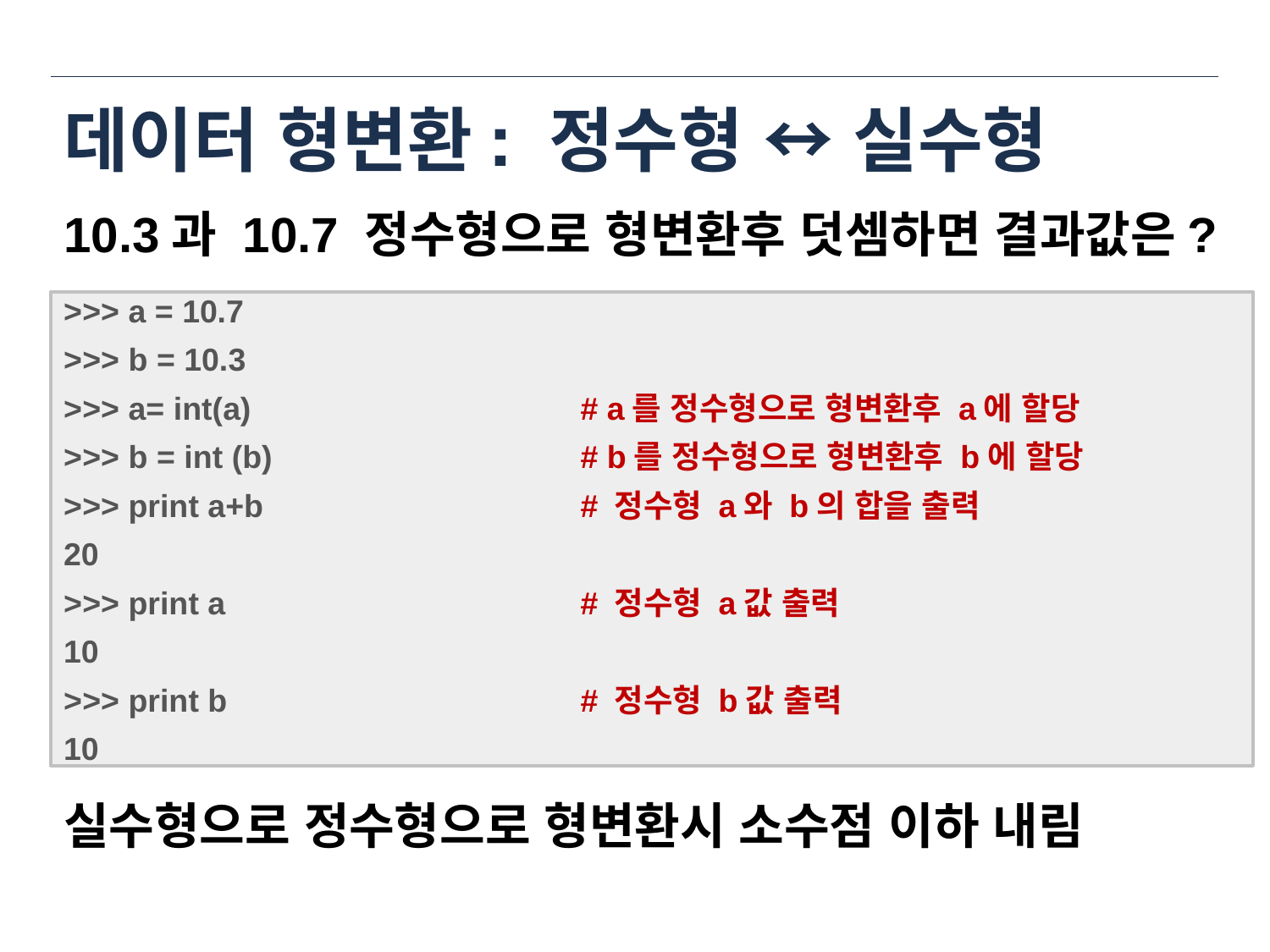

# 데이터 형변환: 정수형 ↔ 실수형
10.3과 10.7 정수형으로 형변환후 덧셈하면 결과값은?
>>> a = 10.7
>>> b = 10.3
>>> a= int(a)			 # a를 정수형으로 형변환후 a에 할당
>>> b = int (b)			 # b를 정수형으로 형변환후 b에 할당
>>> print a+b			 # 정수형 a와 b의 합을 출력
20
>>> print a			 # 정수형 a값 출력
10
>>> print b			 # 정수형 b값 출력
10
실수형으로 정수형으로 형변환시 소수점 이하 내림